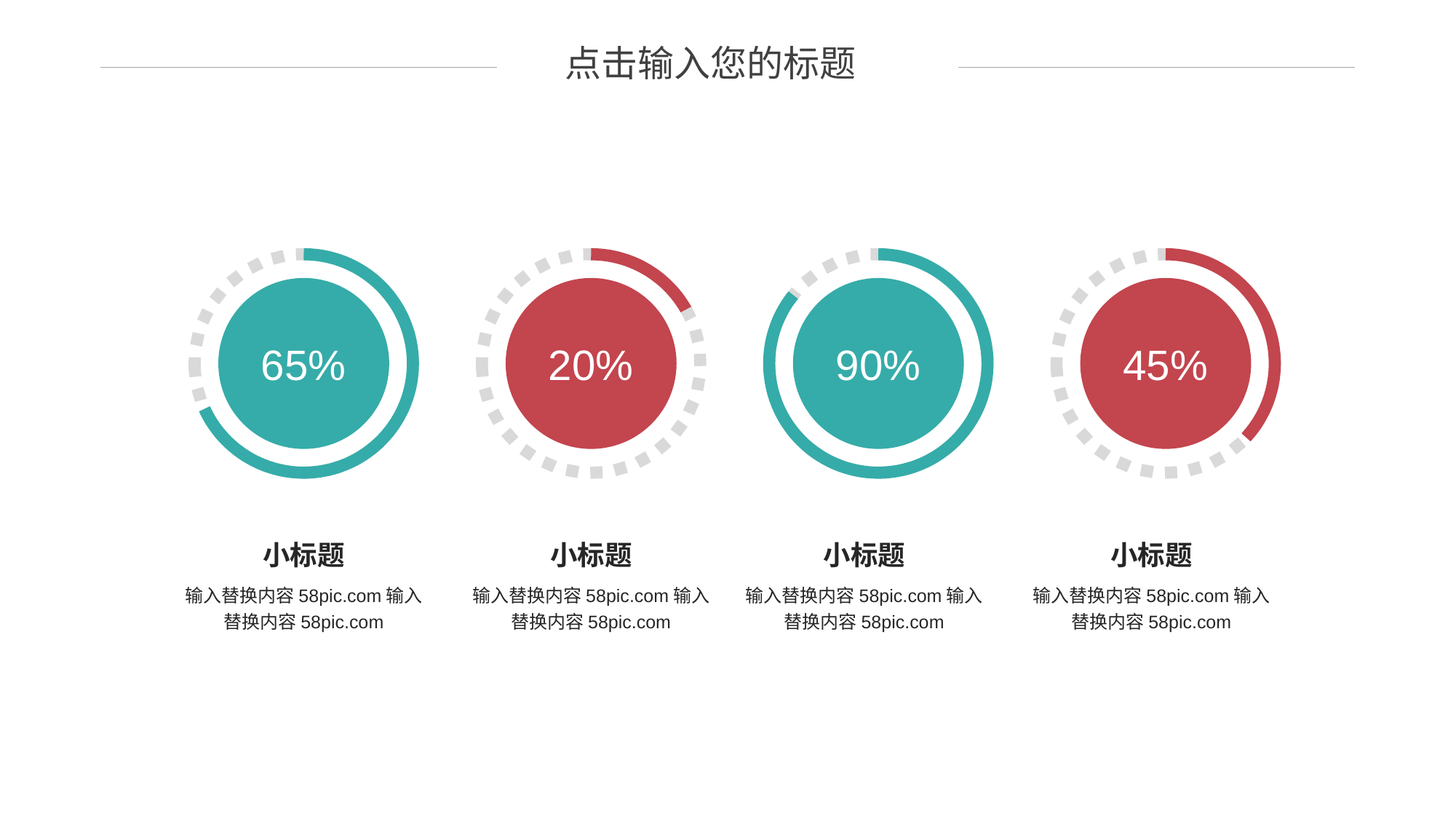

点击输入您的标题

65%

20%

90%

45%
小标题
输入替换内容58pic.com输入替换内容58pic.com
小标题
输入替换内容58pic.com输入替换内容58pic.com
小标题
输入替换内容58pic.com输入替换内容58pic.com
小标题
输入替换内容58pic.com输入替换内容58pic.com